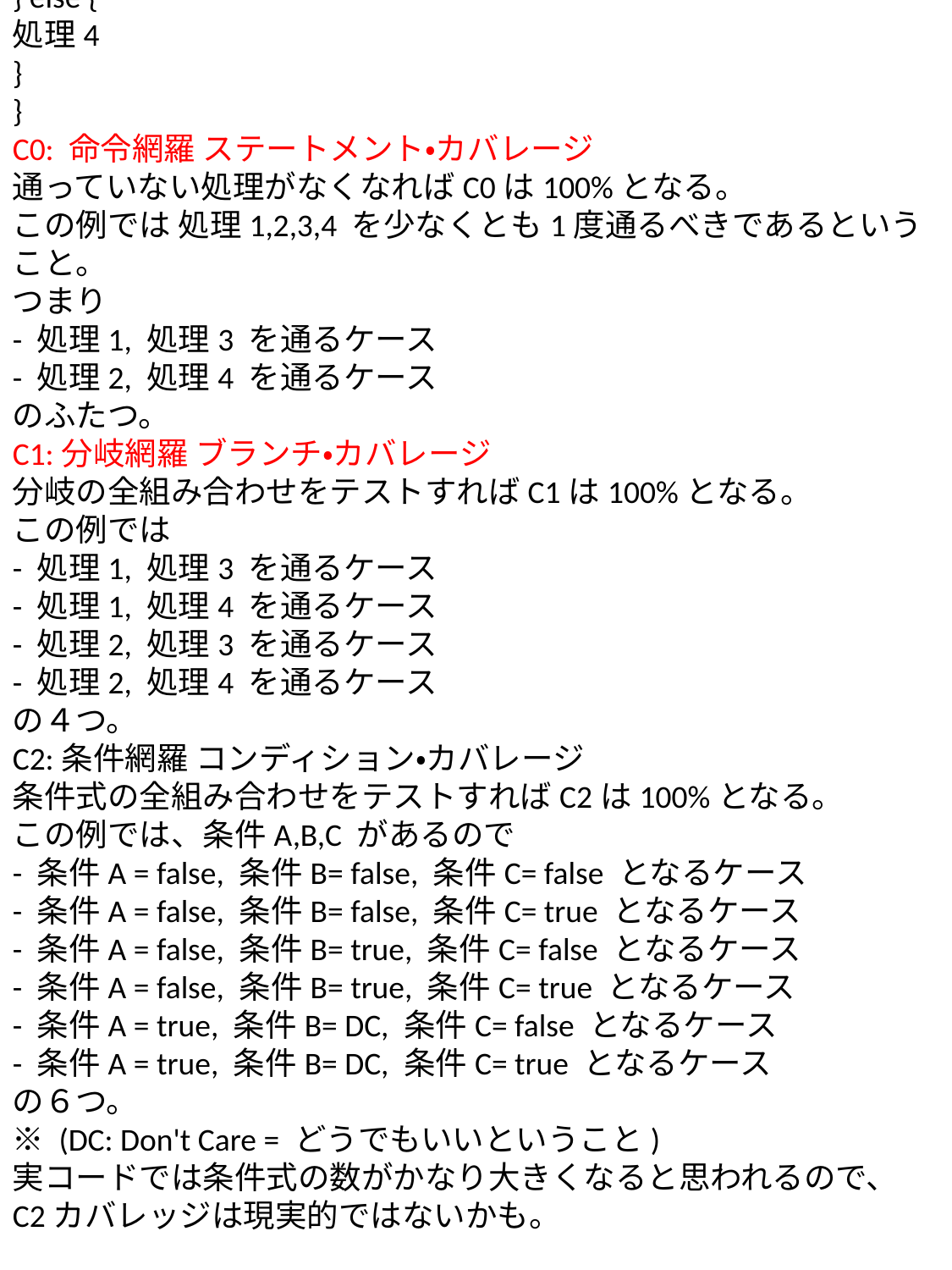

coverage: (use less if…else…!!!)
C0/C1/C2
検査網羅率(テストカバレージ) ── どれだけテストしたか、の指標。
例:
void f(...) {
if ( 条件A || 条件B ) {
処理1
} else {
処理2
}
if ( 条件C ) {
処理3
} else {
処理4
}
}
C0: 命令網羅 ステートメント・カバレージ
通っていない処理がなくなればC0は100%となる。
この例では 処理1,2,3,4 を少なくとも1度通るべきであるということ。
つまり
- 処理1, 処理3 を通るケース
- 処理2, 処理4 を通るケース
のふたつ。
C1:分岐網羅 ブランチ・カバレージ
分岐の全組み合わせをテストすればC1は100%となる。
この例では
- 処理1, 処理3 を通るケース
- 処理1, 処理4 を通るケース
- 処理2, 処理3 を通るケース
- 処理2, 処理4 を通るケース
の４つ。
C2:条件網羅 コンディション・カバレージ
条件式の全組み合わせをテストすればC2は100%となる。
この例では、条件A,B,C があるので
- 条件A = false, 条件B= false, 条件C= false となるケース
- 条件A = false, 条件B= false, 条件C= true となるケース
- 条件A = false, 条件B= true, 条件C= false となるケース
- 条件A = false, 条件B= true, 条件C= true となるケース
- 条件A = true, 条件B= DC, 条件C= false となるケース
- 条件A = true, 条件B= DC, 条件C= true となるケース
の６つ。
※ (DC: Don't Care = どうでもいいということ)
実コードでは条件式の数がかなり大きくなると思われるので、
C2カバレッジは現実的ではないかも。